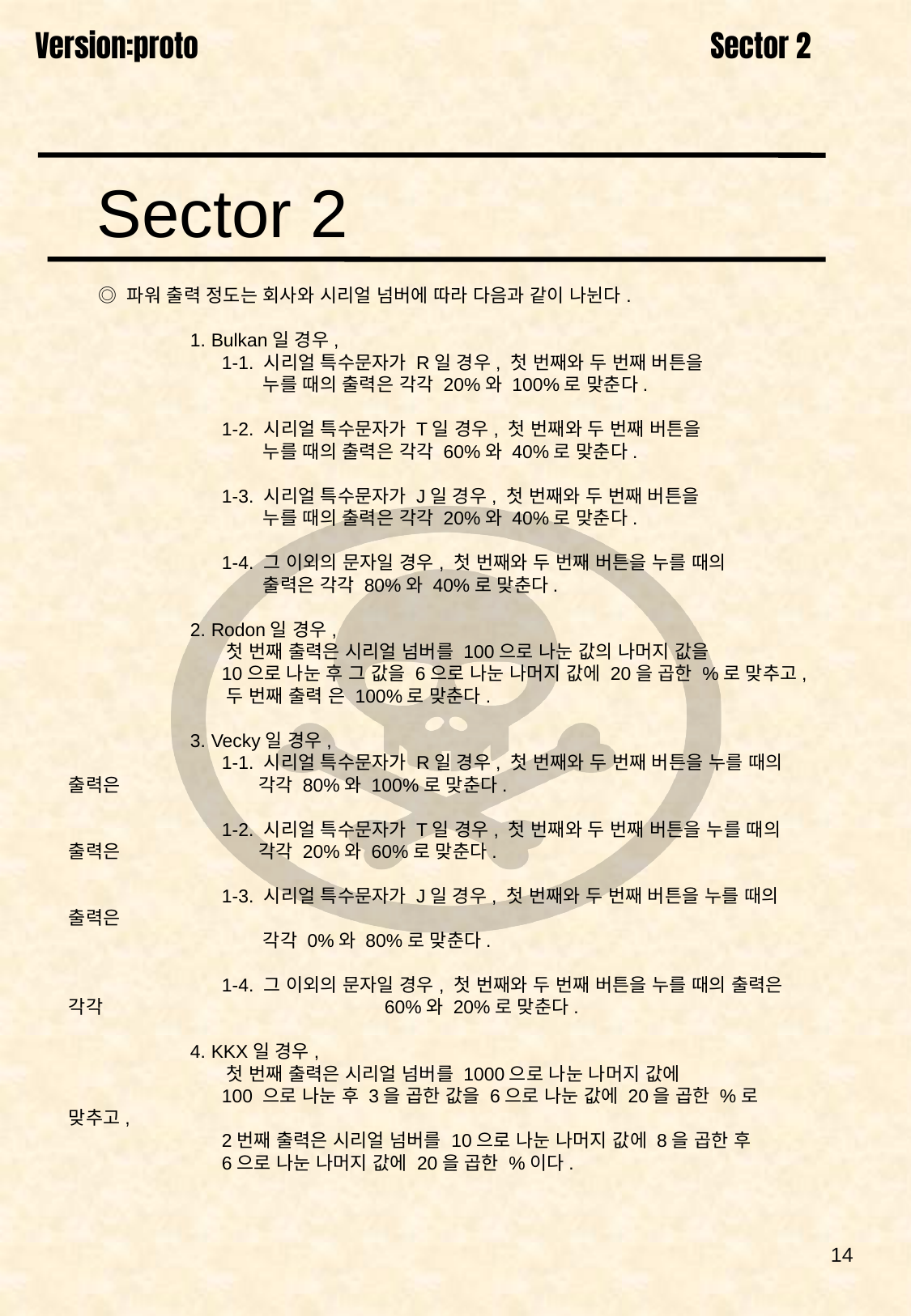

Version:proto
Sector 2
Sector 2
       ◎ 파워 출력 정도는 회사와 시리얼 넘버에 따라 다음과 같이 나뉜다.

	1. Bulkan일 경우,
	      1-1. 시리얼 특수문자가 R일 경우, 첫 번째와 두 번째 버튼을
 	             누를 때의 출력은 각각 20%와 100%로 맞춘다.

	      1-2. 시리얼 특수문자가 T일 경우, 첫 번째와 두 번째 버튼을
 	             누를 때의 출력은 각각 60%와 40%로 맞춘다.

	      1-3. 시리얼 특수문자가 J일 경우, 첫 번째와 두 번째 버튼을
 	             누를 때의 출력은 각각 20%와 40%로 맞춘다.

	      1-4. 그 이외의 문자일 경우, 첫 번째와 두 번째 버튼을 누를 때의
	             출력은 각각 80%와 40%로 맞춘다.

	2. Rodon일 경우,
	      첫 번째 출력은 시리얼 넘버를 100으로 나눈 값의 나머지 값을
	      10으로 나눈 후 그 값을 6으로 나눈 나머지 값에 20을 곱한 %로 맞추고,
	      두 번째 출력 은 100%로 맞춘다.

	3. Vecky일 경우,
	      1-1. 시리얼 특수문자가 R일 경우, 첫 번째와 두 번째 버튼을 누를 때의 출력은 	             각각 80%와 100%로 맞춘다.

	      1-2. 시리얼 특수문자가 T일 경우, 첫 번째와 두 번째 버튼을 누를 때의 출력은 	             각각 20%와 60%로 맞춘다.

	      1-3. 시리얼 특수문자가 J일 경우, 첫 번째와 두 번째 버튼을 누를 때의 출력은
	             각각 0%와 80%로 맞춘다.

	      1-4. 그 이외의 문자일 경우, 첫 번째와 두 번째 버튼을 누를 때의 출력은 각각 	       	             60%와 20%로 맞춘다.

	4. KKX일 경우,
	      첫 번째 출력은 시리얼 넘버를 1000으로 나눈 나머지 값에
 	      100 으로 나눈 후 3을 곱한 값을 6으로 나눈 값에 20을 곱한 %로 맞추고,
 	      2번째 출력은 시리얼 넘버를 10으로 나눈 나머지 값에 8을 곱한 후
	      6으로 나눈 나머지 값에 20을 곱한 %이다.

14